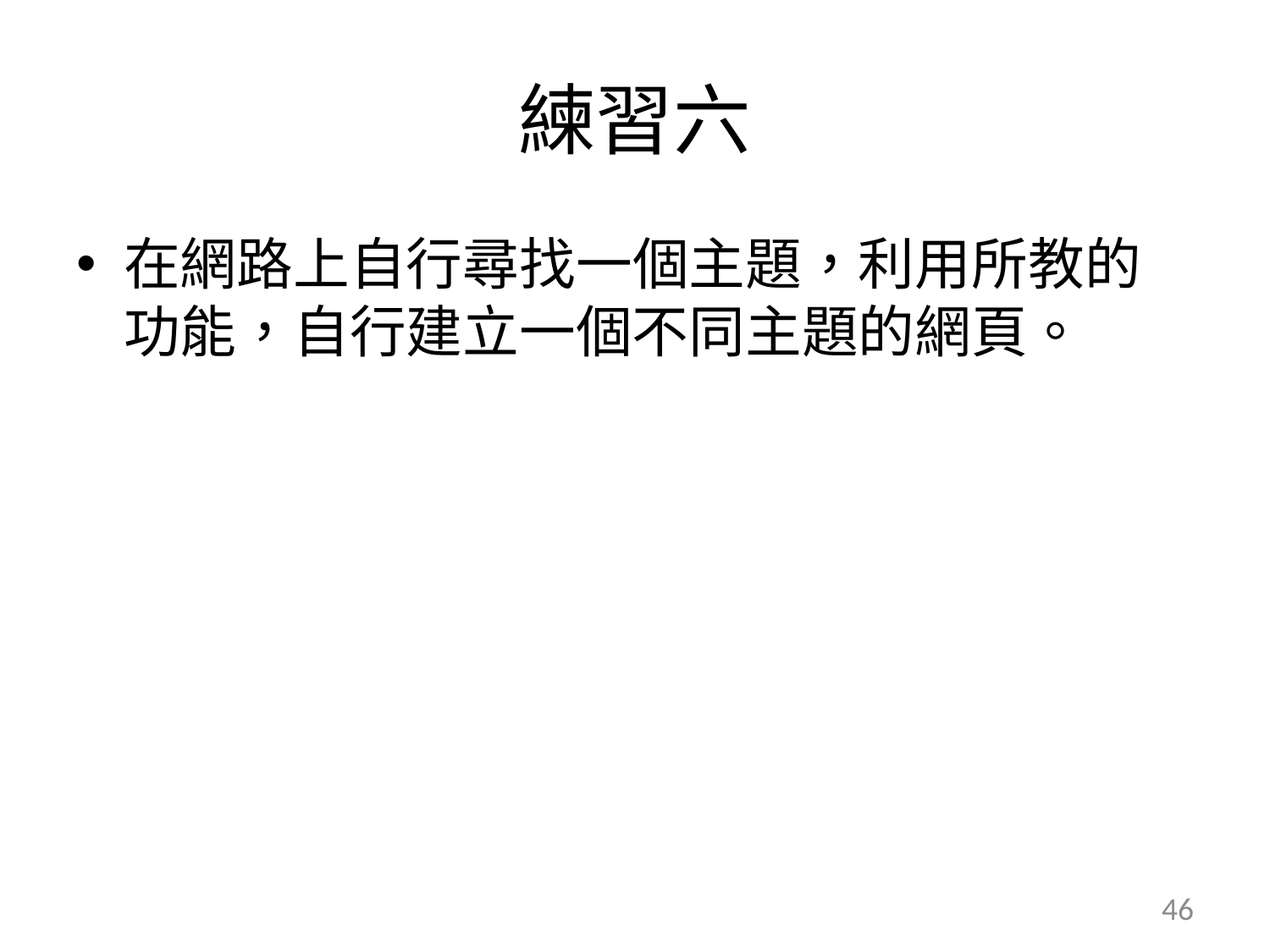

# 練習六
在網路上自行尋找一個主題，利用所教的功能，自行建立一個不同主題的網頁。
46